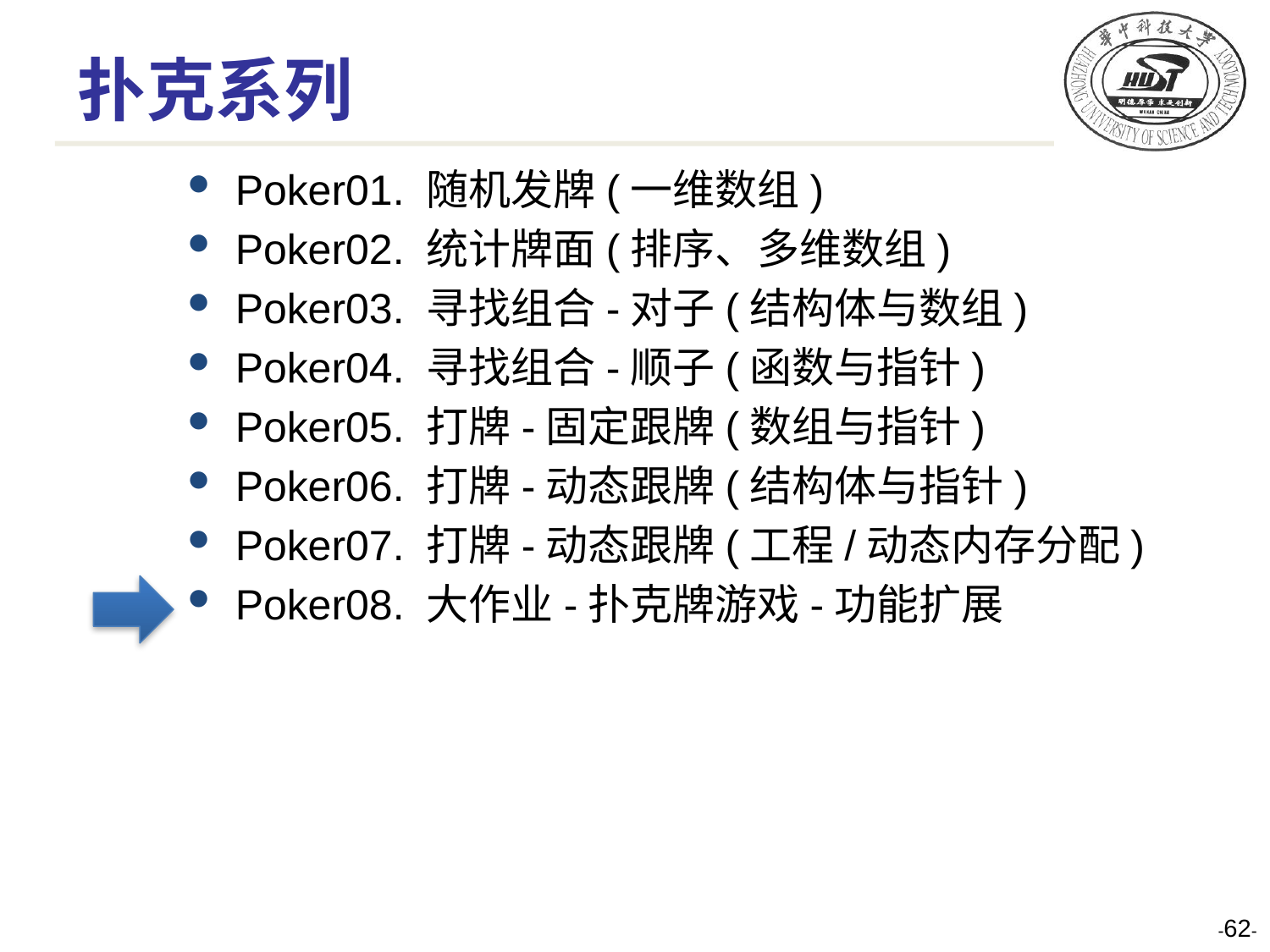

# 扑克系列
Poker01. 随机发牌(一维数组)
Poker02. 统计牌面(排序、多维数组)
Poker03. 寻找组合-对子(结构体与数组)
Poker04. 寻找组合-顺子(函数与指针)
Poker05. 打牌-固定跟牌(数组与指针)
Poker06. 打牌-动态跟牌(结构体与指针)
Poker07. 打牌-动态跟牌(工程/动态内存分配)
Poker08. 大作业-扑克牌游戏-功能扩展

-62-